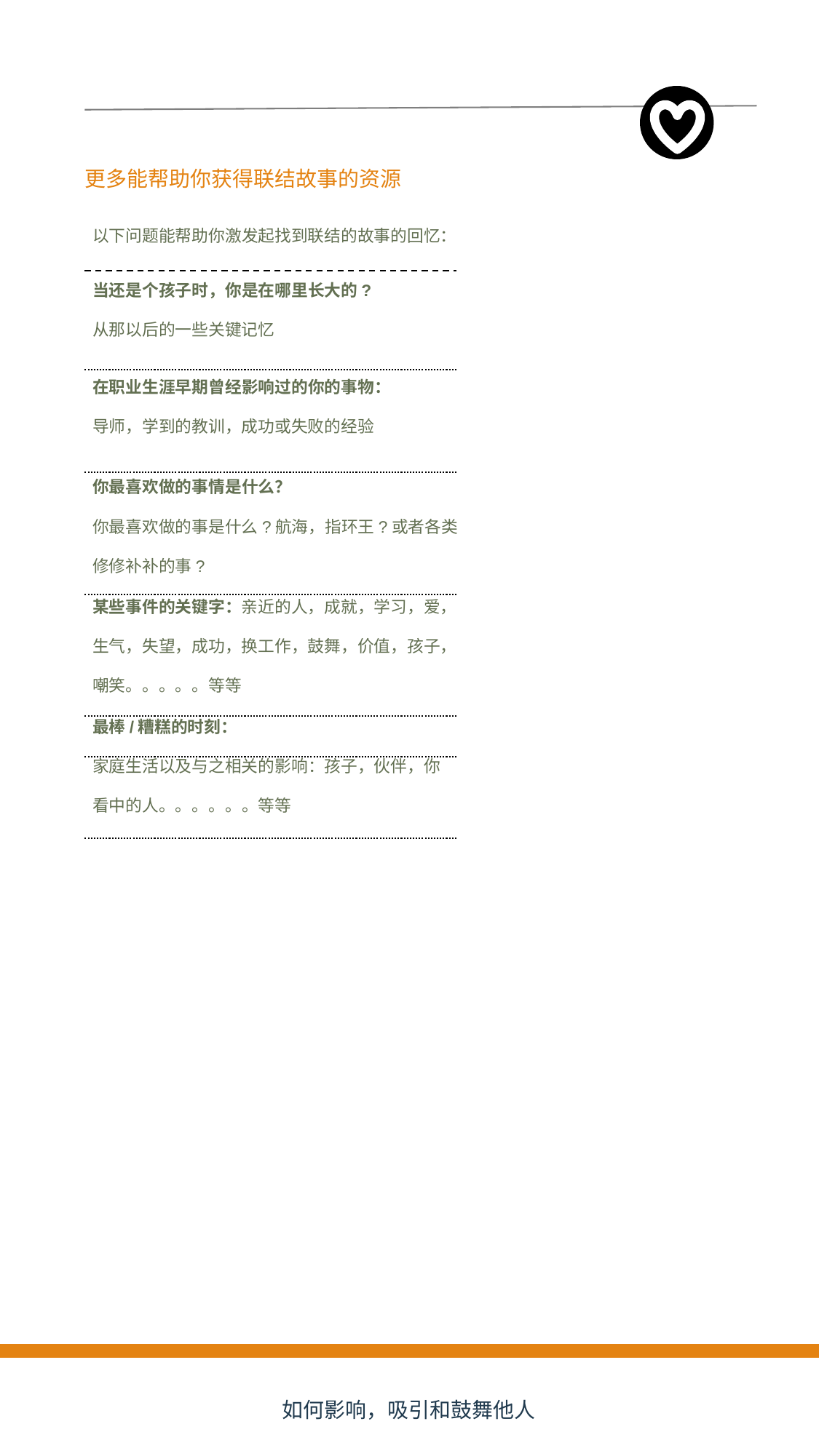

20

更多能帮助你获得联结故事的资源

	以下问题能帮助你激发起找到联结的故事的回忆：

	当还是个孩子时，你是在哪里长大的?

	从那以后的一些关键记忆

	在职业生涯早期曾经影响过的你的事物：

	导师，学到的教训，成功或失败的经验

	你最喜欢做的事情是什么？

	你最喜欢做的事是什么?航海，指环王?或者各类

	修修补补的事?

	某些事件的关键字：亲近的人，成就，学习，爱，

	生气，失望，成功，换工作，鼓舞，价值，孩子，

	嘲笑。。。。。等等

	最棒/糟糕的时刻：

	家庭生活以及与之相关的影响：孩子，伙伴，你

	看中的人。。。。。。等等

如何影响，吸引和鼓舞他人
20